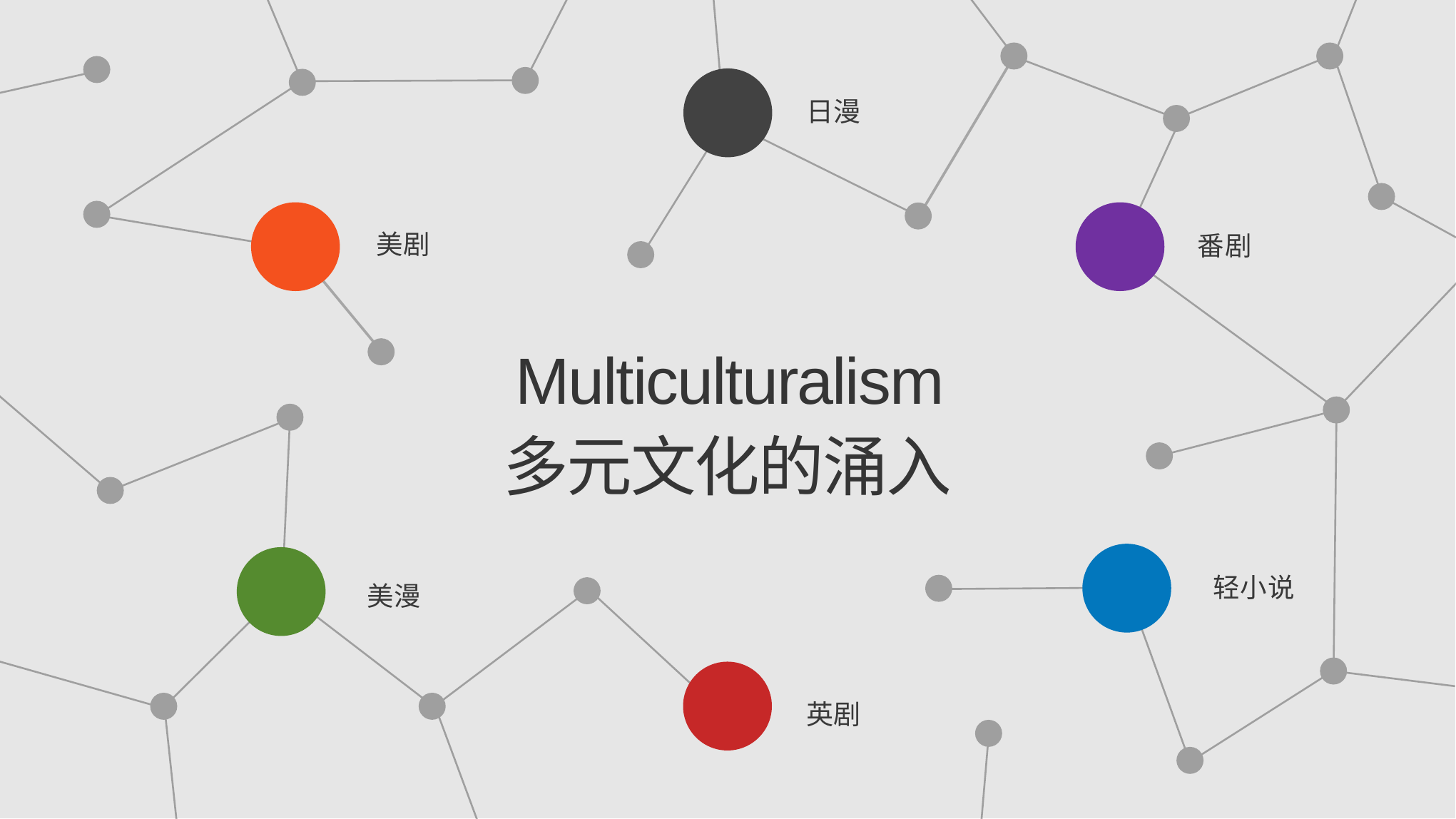

日漫

美剧
番剧

Multiculturalism

多元文化的涌入

美漫
轻小说

英剧